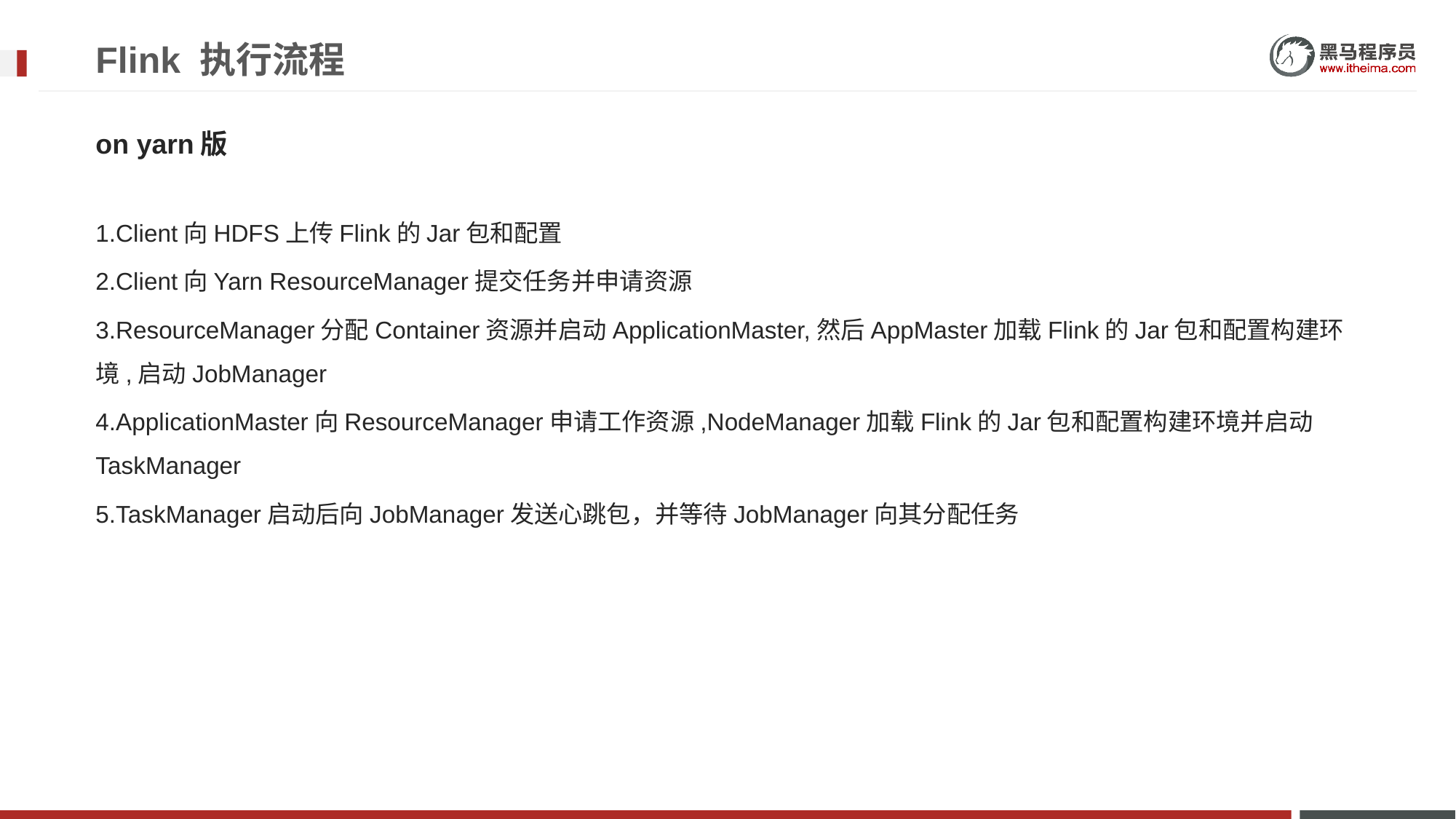

# Flink 执行流程
on yarn版
1.Client向HDFS上传Flink的Jar包和配置
2.Client向Yarn ResourceManager提交任务并申请资源
3.ResourceManager分配Container资源并启动ApplicationMaster,然后AppMaster加载Flink的Jar包和配置构建环境,启动JobManager
4.ApplicationMaster向ResourceManager申请工作资源,NodeManager加载Flink的Jar包和配置构建环境并启动TaskManager
5.TaskManager启动后向JobManager发送心跳包，并等待JobManager向其分配任务